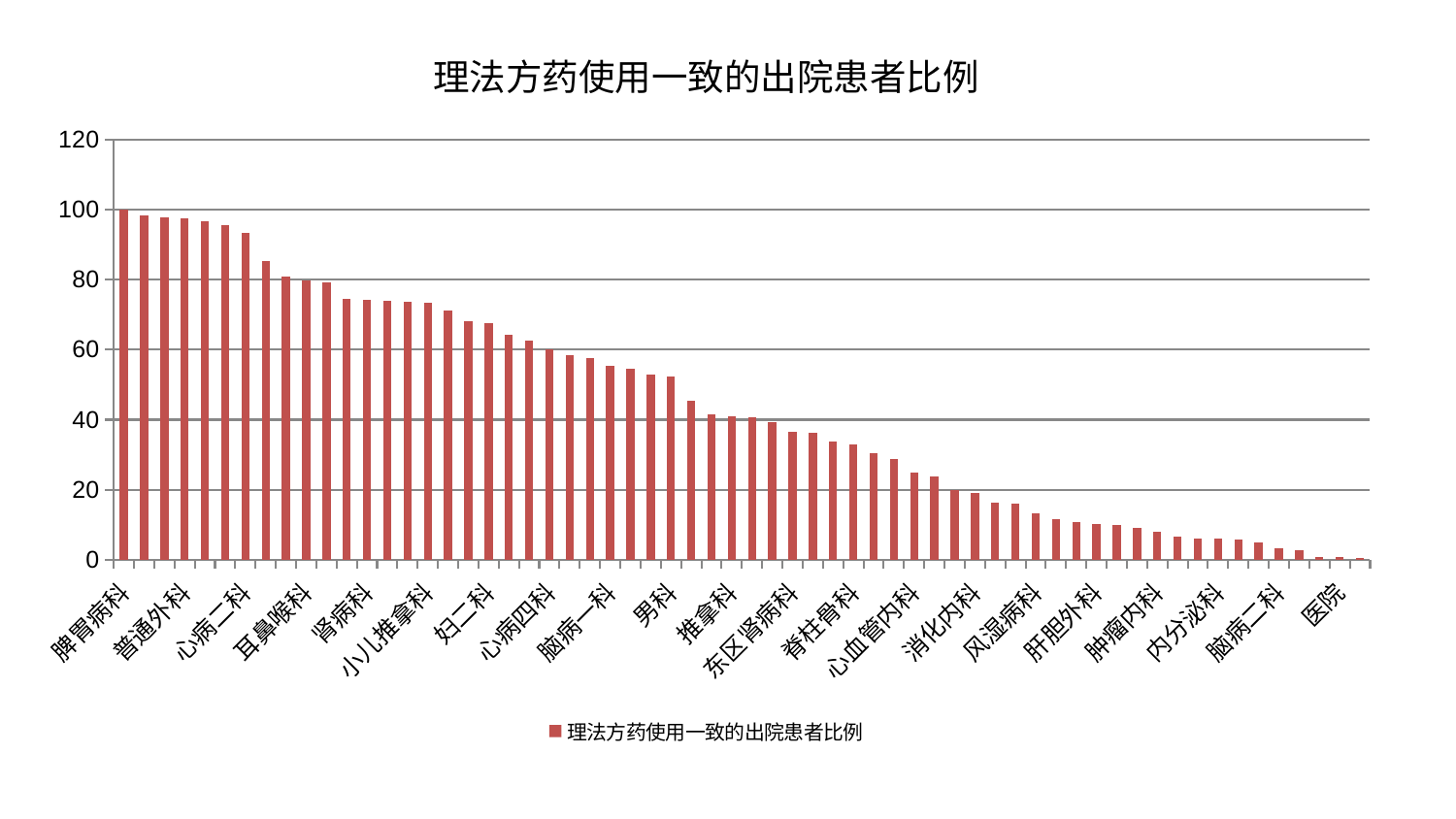

### Chart: 理法方药使用一致的出院患者比例

| Category | 理法方药使用一致的出院患者比例 |
|---|---|
| 脾胃病科 | 100.0 |
| 周围血管科 | 98.25548182815349 |
| 东区重症医学科 | 97.91457637734389 |
| 普通外科 | 97.46745007004417 |
| 重症医学科 | 96.76187439211282 |
| 小儿骨科 | 95.45647762624267 |
| 心病二科 | 93.405220612306 |
| 综合内科 | 85.44549499744727 |
| 创伤骨科 | 80.8850108663845 |
| 耳鼻喉科 | 79.83784730406302 |
| 儿科 | 79.29768395385786 |
| 心病一科 | 74.54554307656194 |
| 肾病科 | 74.29957856664215 |
| 肾脏内科 | 74.01639191030114 |
| 乳腺甲状腺外科 | 73.81051923301398 |
| 小儿推拿科 | 73.33061028169831 |
| 关节骨科 | 71.25142066688481 |
| 美容皮肤科 | 68.04182172682864 |
| 妇二科 | 67.62706042237694 |
| 西区重症医学科 | 64.15139041952817 |
| 口腔科 | 62.651848348391056 |
| 心病四科 | 59.979177556086846 |
| 运动损伤骨科 | 58.36419116059115 |
| 康复科 | 57.75128703836694 |
| 脑病一科 | 55.343440486487225 |
| 脾胃科消化科合并 | 54.64516638574515 |
| 肝病科 | 52.8579832317124 |
| 男科 | 52.218460537764976 |
| 针灸科 | 45.34425903655057 |
| 显微骨科 | 41.45346942216133 |
| 推拿科 | 41.07014859491971 |
| 泌尿外科 | 40.83240535324333 |
| 微创骨科 | 39.4106488683932 |
| 东区肾病科 | 36.60482182849729 |
| 骨科 | 36.196635872809104 |
| 中医外治中心 | 33.848455889747896 |
| 脊柱骨科 | 32.83242216071909 |
| 呼吸内科 | 30.42138832335295 |
| 身心医学科 | 28.690860373717907 |
| 心血管内科 | 24.873560562164183 |
| 妇科 | 23.76066163412769 |
| 血液科 | 19.923344707560055 |
| 消化内科 | 19.165408088280913 |
| 胸外科 | 16.439029887405777 |
| 神经内科 | 16.149492121950072 |
| 风湿病科 | 13.19064687482394 |
| 产科 | 11.477467854631218 |
| 眼科 | 10.730802185383714 |
| 肝胆外科 | 10.070113094360412 |
| 妇科妇二科合并 | 9.905063175480588 |
| 神经外科 | 9.14780715965382 |
| 肿瘤内科 | 8.133749239713527 |
| 皮肤科 | 6.705219171534327 |
| 治未病中心 | 6.093535374725767 |
| 内分泌科 | 6.025882870295107 |
| 老年医学科 | 5.724278080612444 |
| 脑病三科 | 4.89647990585198 |
| 脑病二科 | 3.1481346163521935 |
| 肛肠科 | 2.814093180532473 |
| 中医经典科 | 0.8405283742249914 |
| 医院 | 0.8255 |
| 心病三科 | 0.48396409806328305 |
38